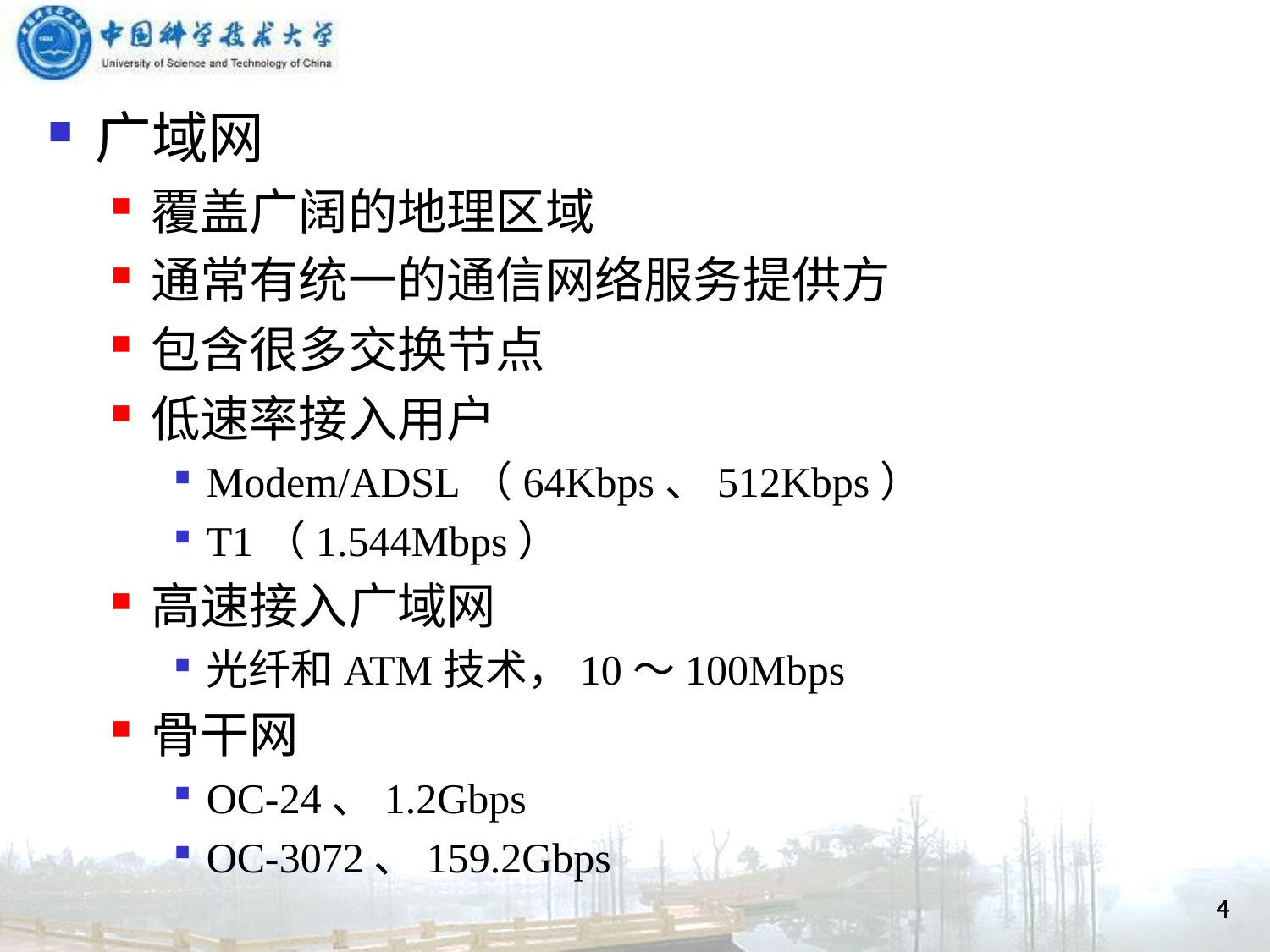

广域网
覆盖广阔的地理区域
通常有统一的通信网络服务提供方
包含很多交换节点
低速率接入用户
Modem/ADSL（64Kbps、512Kbps）
T1（1.544Mbps）
高速接入广域网
光纤和ATM技术，10～100Mbps
骨干网
OC-24、1.2Gbps
OC-3072、159.2Gbps
4